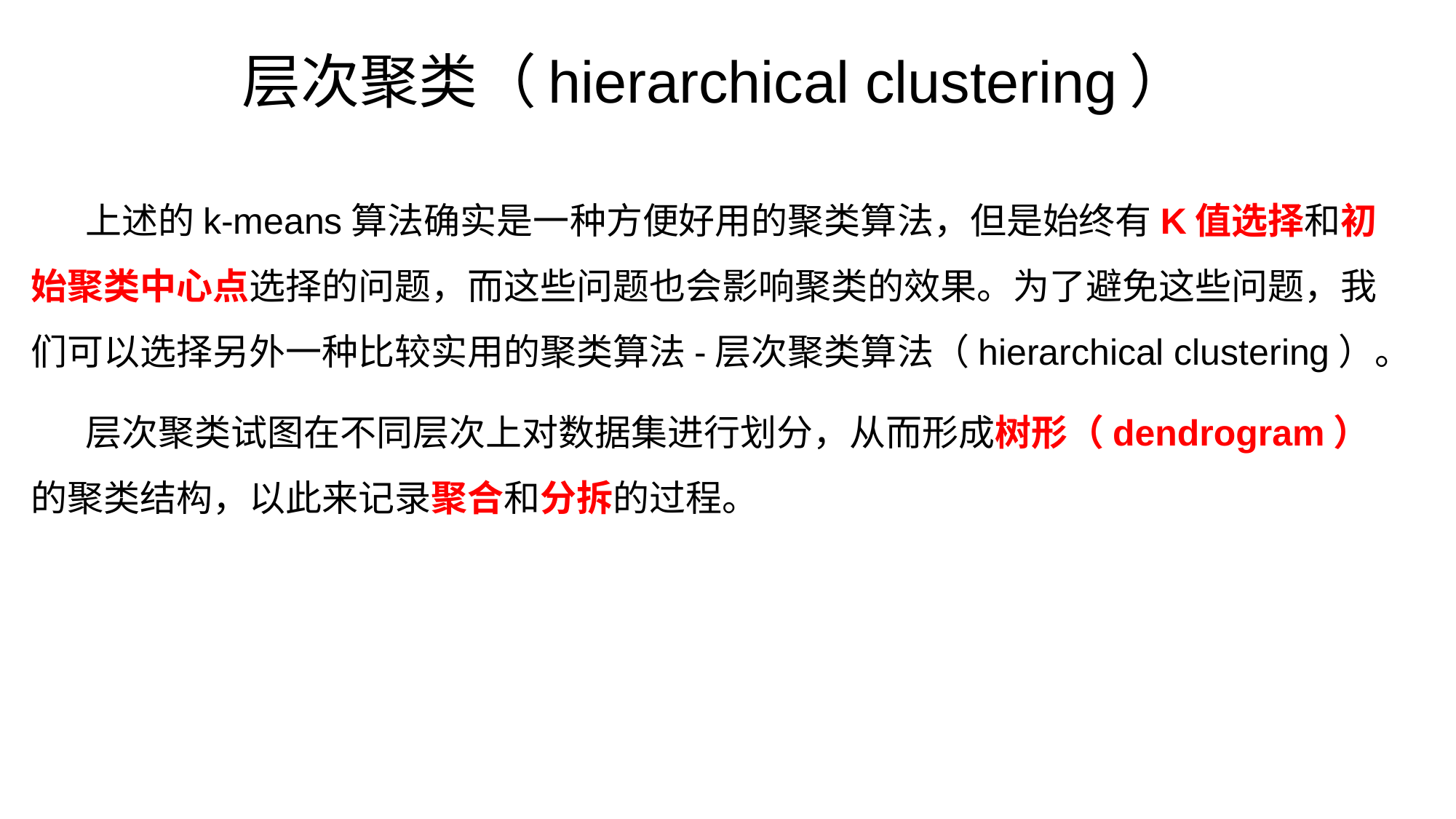

# 层次聚类（hierarchical clustering）
上述的k-means算法确实是一种方便好用的聚类算法，但是始终有K值选择和初始聚类中心点选择的问题，而这些问题也会影响聚类的效果。为了避免这些问题，我们可以选择另外一种比较实用的聚类算法-层次聚类算法（hierarchical clustering）。
层次聚类试图在不同层次上对数据集进行划分，从而形成树形（dendrogram）的聚类结构，以此来记录聚合和分拆的过程。